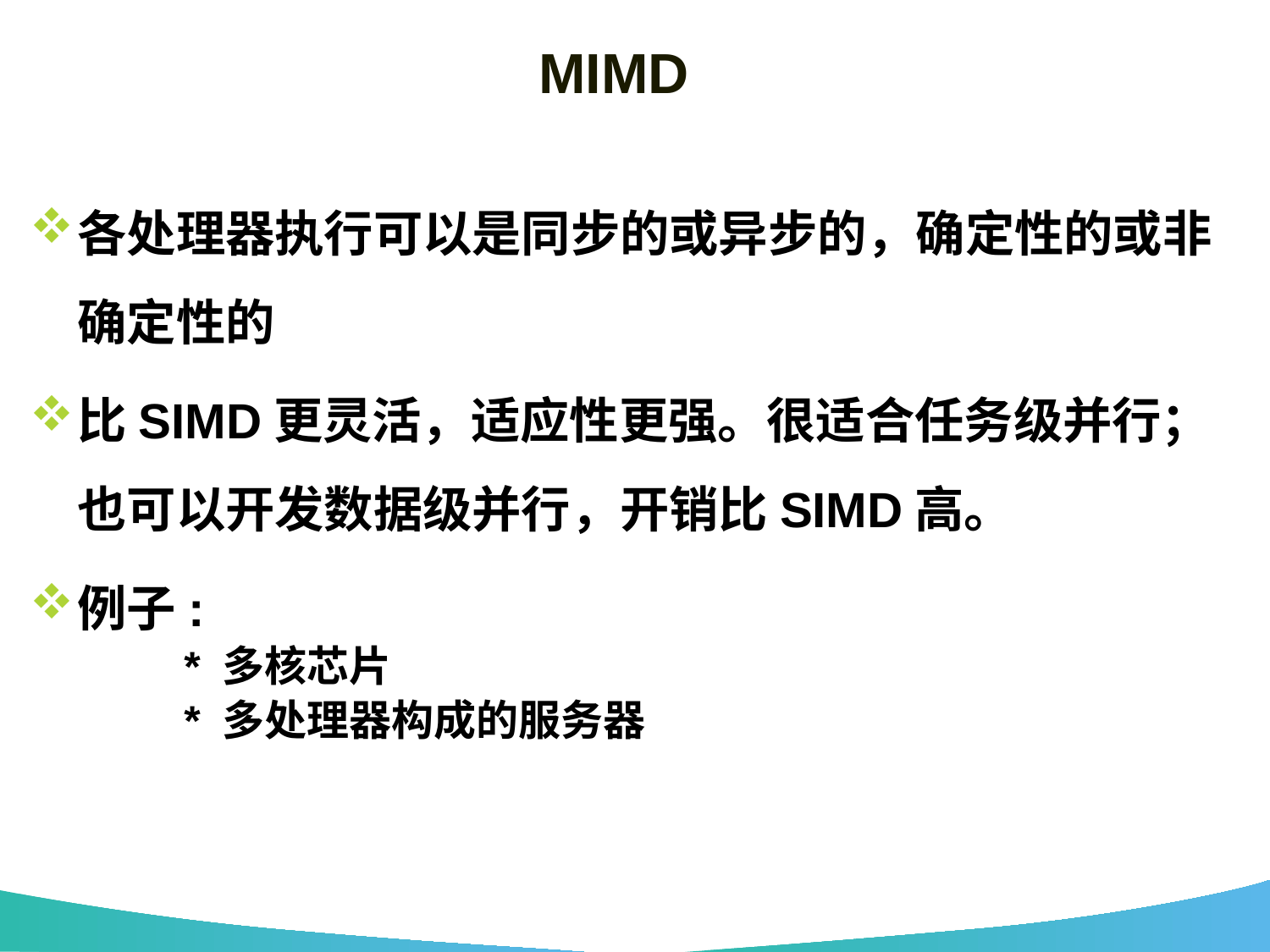

# MIMD
各处理器执行可以是同步的或异步的，确定性的或非确定性的
比SIMD更灵活，适应性更强。很适合任务级并行；也可以开发数据级并行，开销比SIMD高。
例子:
             * 多核芯片
             * 多处理器构成的服务器